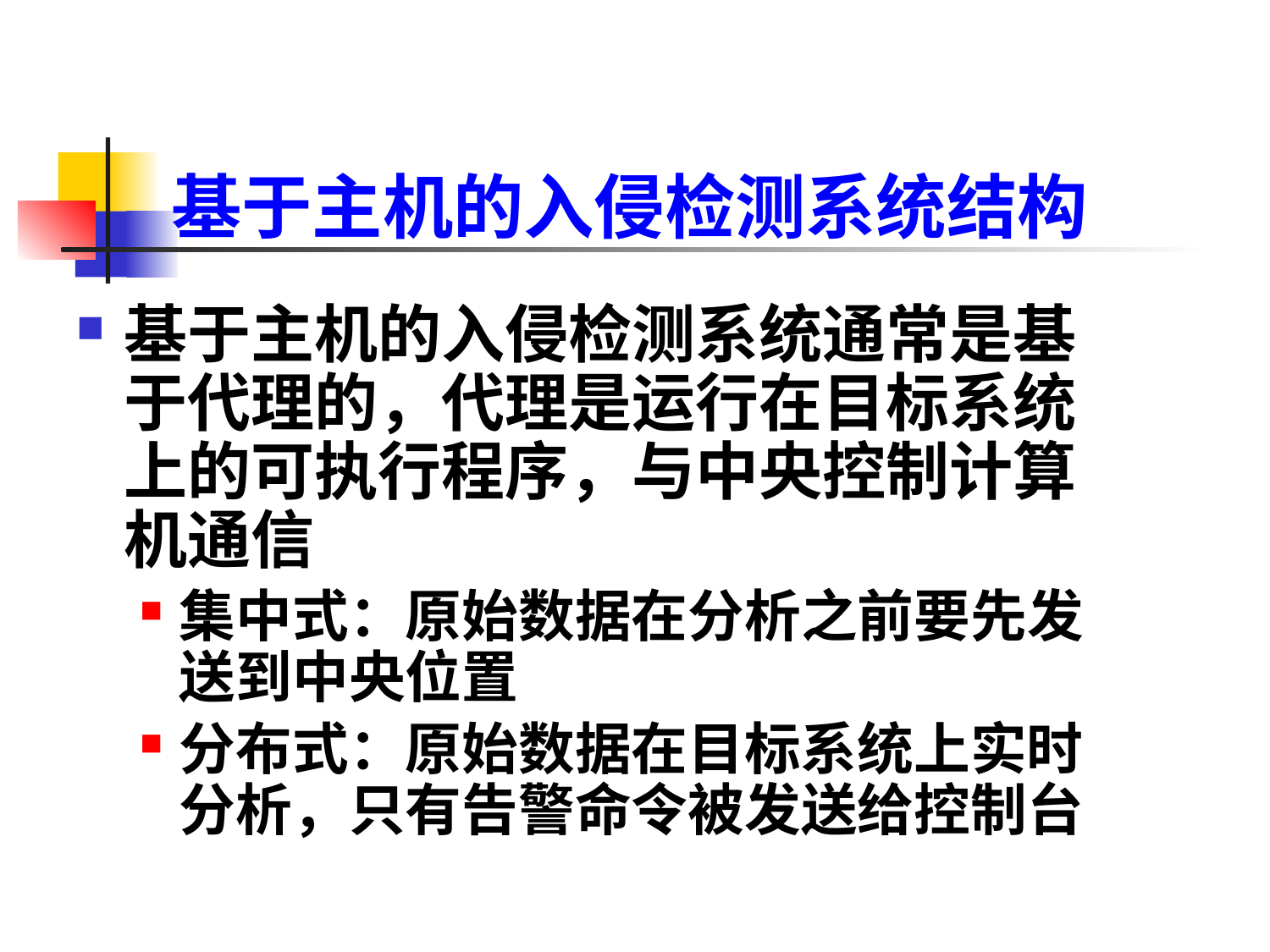

# 基于主机的入侵检测系统结构
基于主机的入侵检测系统通常是基于代理的，代理是运行在目标系统上的可执行程序，与中央控制计算机通信
集中式：原始数据在分析之前要先发送到中央位置
分布式：原始数据在目标系统上实时分析，只有告警命令被发送给控制台